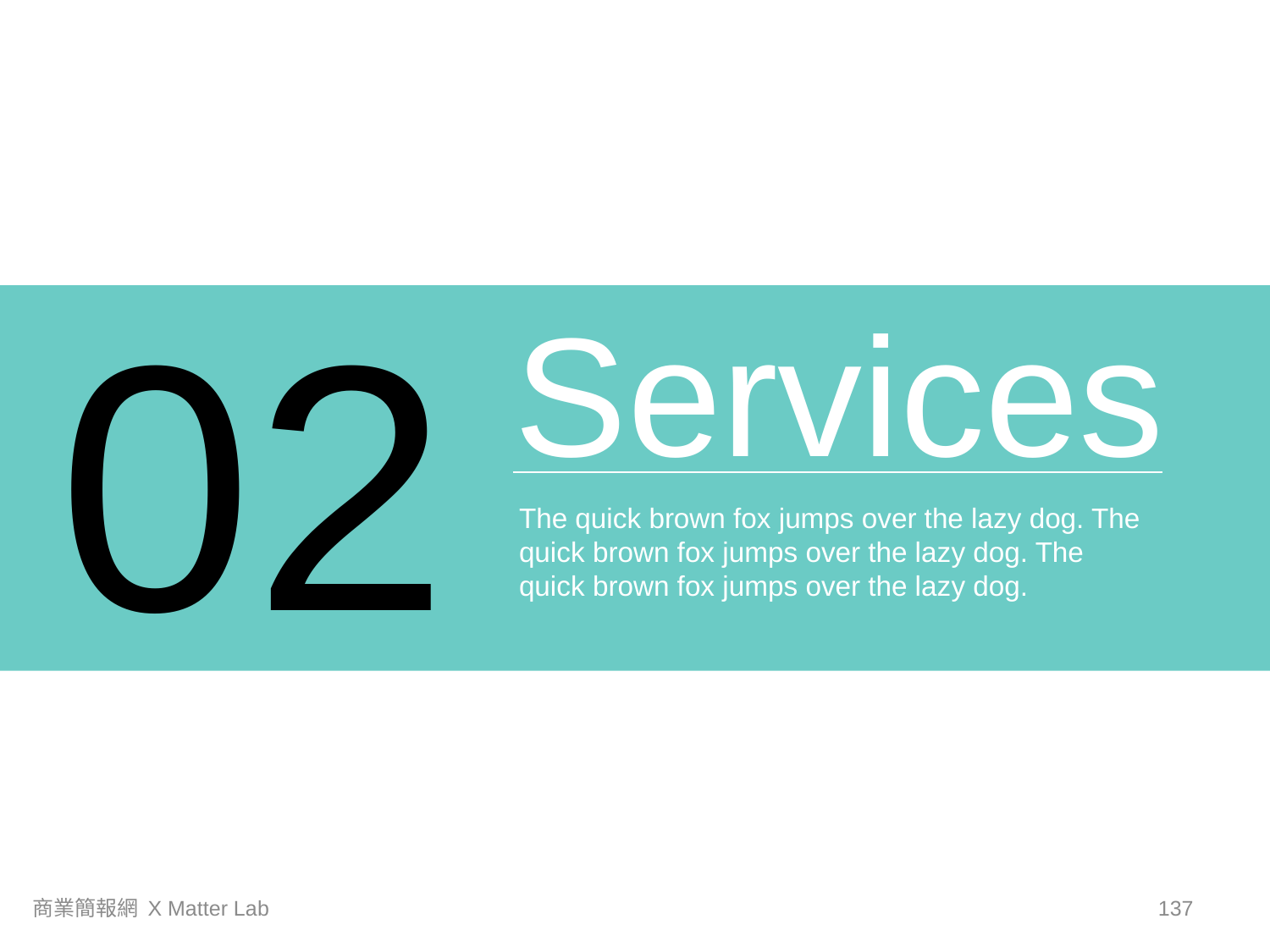

02
Services

The quick brown fox jumps over the lazy dog. The quick brown fox jumps over the lazy dog. The quick brown fox jumps over the lazy dog.
商業簡報網 X Matter Lab
137